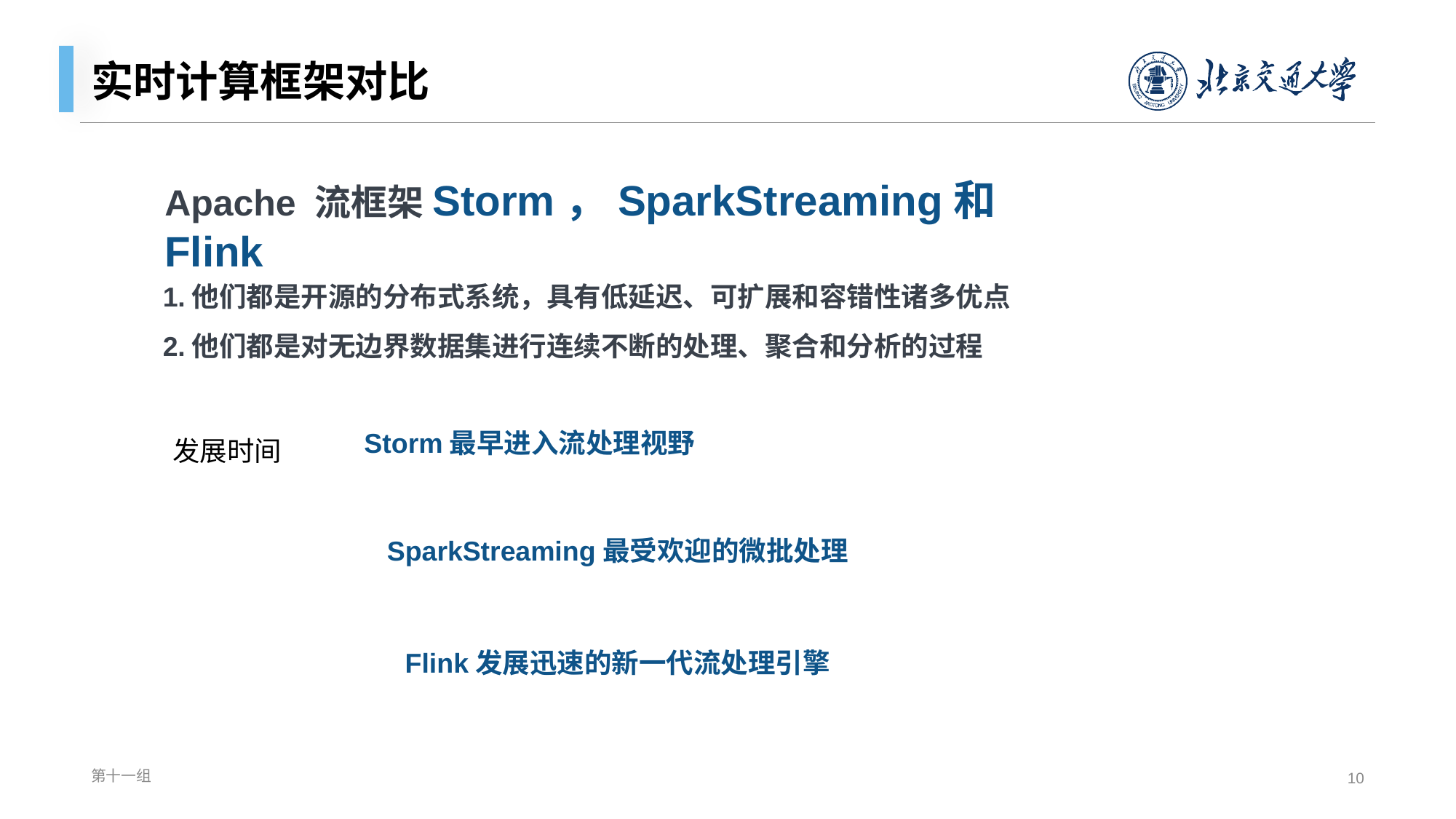

# 实时计算框架对比
Apache 流框架Storm，SparkStreaming和Flink
1.他们都是开源的分布式系统，具有低延迟、可扩展和容错性诸多优点
2.他们都是对无边界数据集进行连续不断的处理、聚合和分析的过程
Storm最早进入流处理视野
发展时间
SparkStreaming最受欢迎的微批处理
Flink发展迅速的新一代流处理引擎
第十一组
10